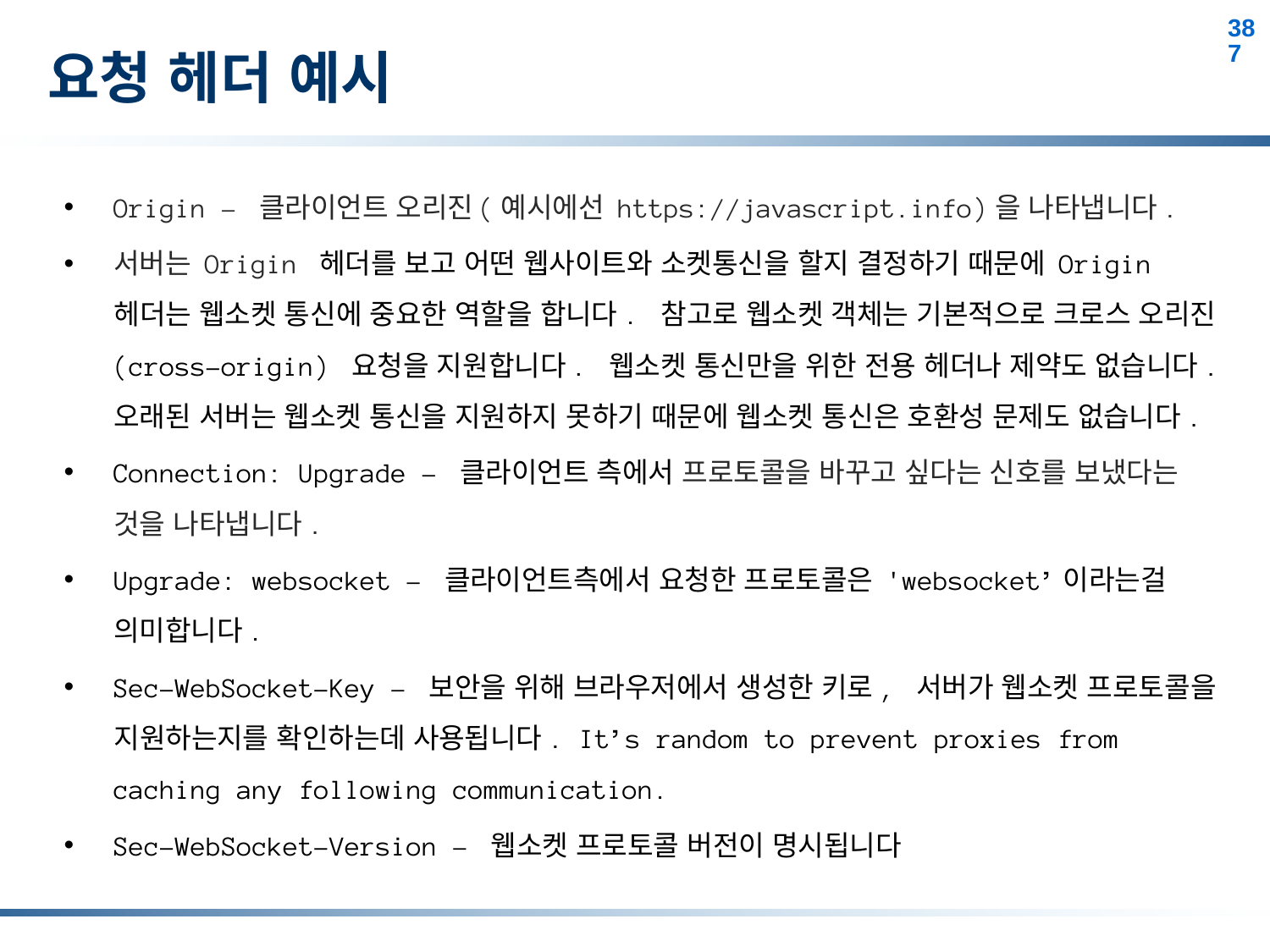

# 요청 헤더 예시
Origin – 클라이언트 오리진(예시에선 https://javascript.info)을 나타냅니다.
서버는 Origin 헤더를 보고 어떤 웹사이트와 소켓통신을 할지 결정하기 때문에 Origin 헤더는 웹소켓 통신에 중요한 역할을 합니다. 참고로 웹소켓 객체는 기본적으로 크로스 오리진(cross-origin) 요청을 지원합니다. 웹소켓 통신만을 위한 전용 헤더나 제약도 없습니다. 오래된 서버는 웹소켓 통신을 지원하지 못하기 때문에 웹소켓 통신은 호환성 문제도 없습니다.
Connection: Upgrade – 클라이언트 측에서 프로토콜을 바꾸고 싶다는 신호를 보냈다는 것을 나타냅니다.
Upgrade: websocket – 클라이언트측에서 요청한 프로토콜은 'websocket’이라는걸 의미합니다.
Sec-WebSocket-Key – 보안을 위해 브라우저에서 생성한 키로, 서버가 웹소켓 프로토콜을 지원하는지를 확인하는데 사용됩니다. It’s random to prevent proxies from caching any following communication.
Sec-WebSocket-Version – 웹소켓 프로토콜 버전이 명시됩니다